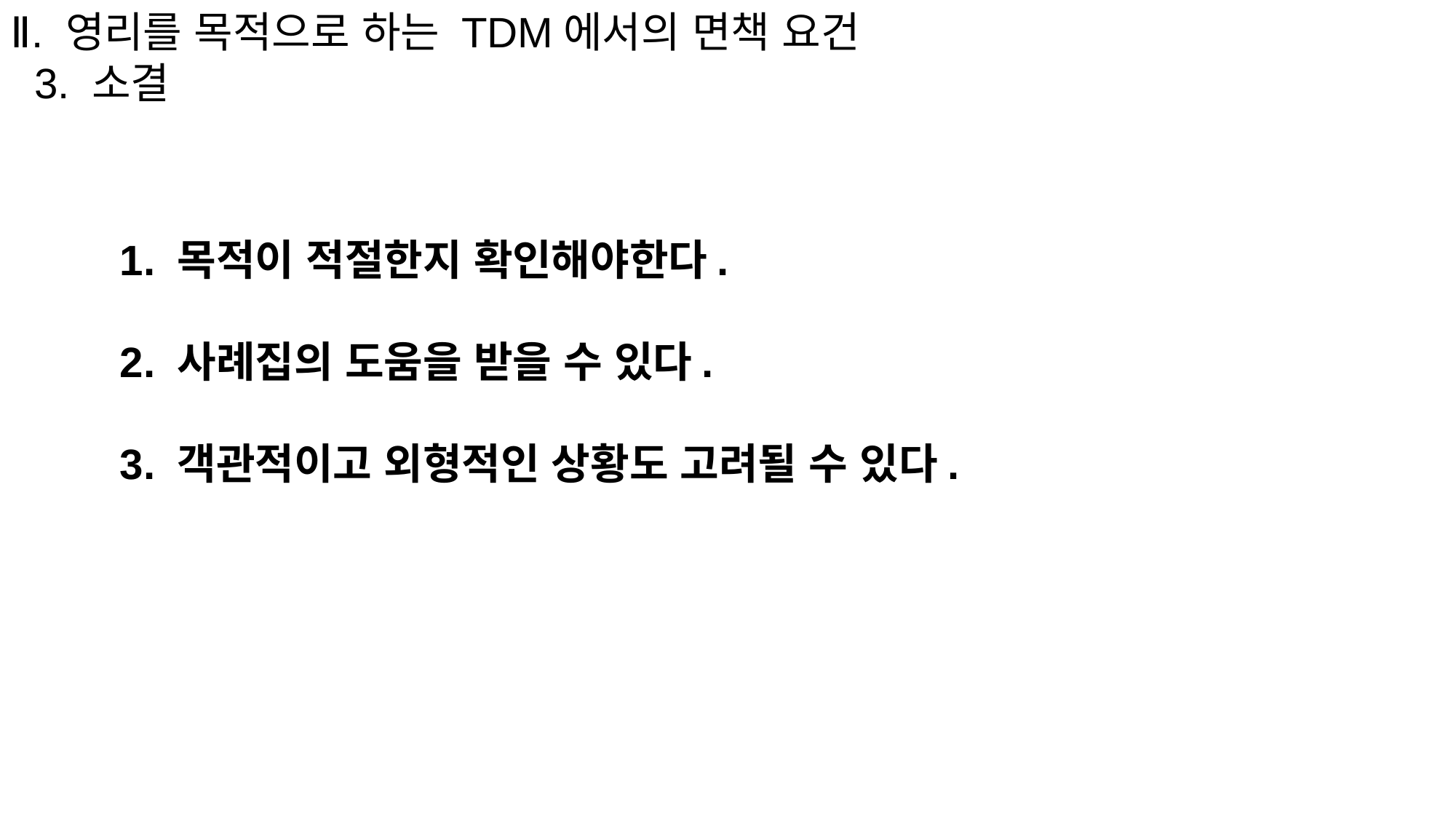

Ⅱ. 영리를 목적으로 하는 TDM에서의 면책 요건
  3. 소결
	1. 목적이 적절한지 확인해야한다.

	2. 사례집의 도움을 받을 수 있다.

	3. 객관적이고 외형적인 상황도 고려될 수 있다.